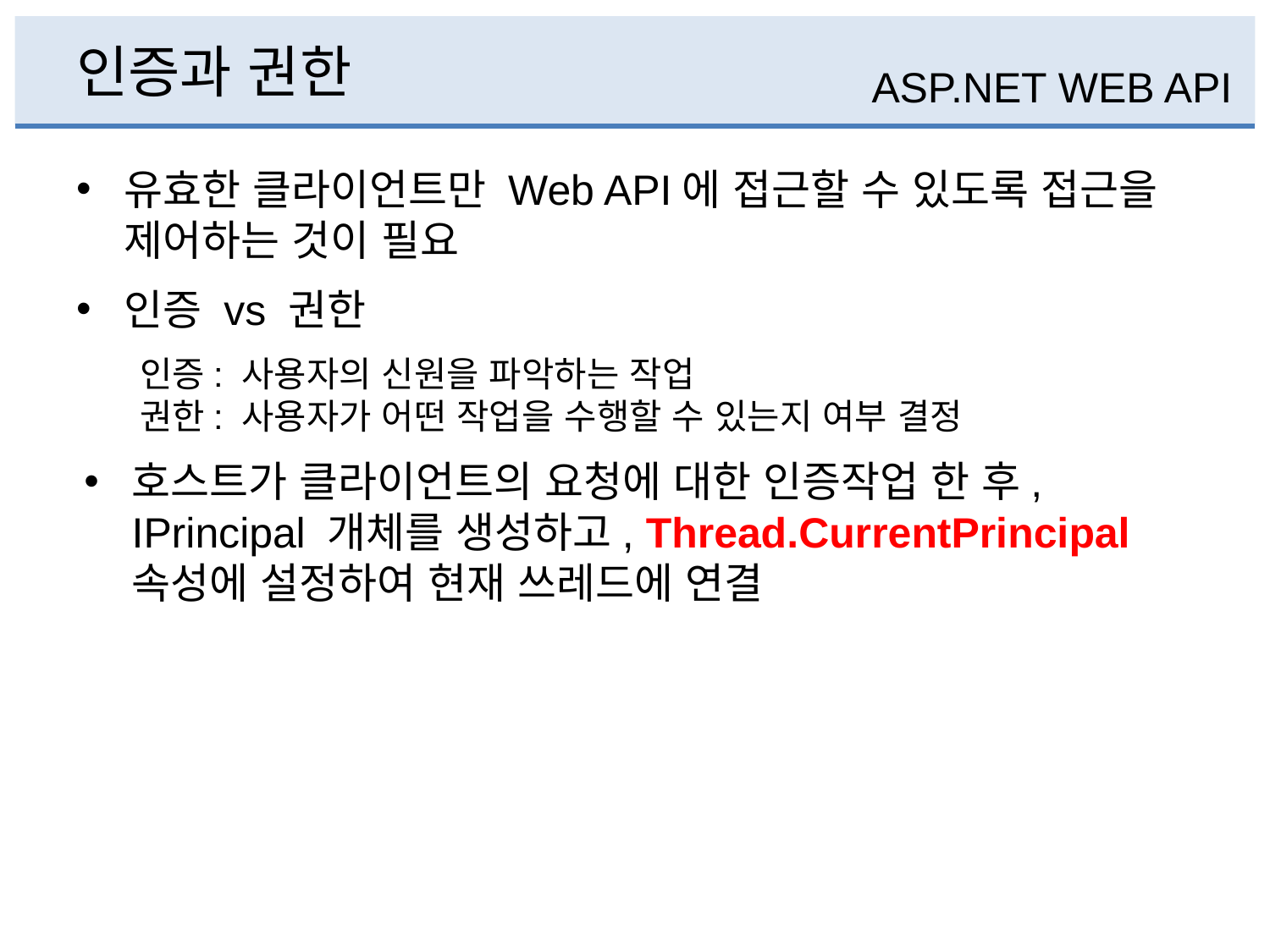

# 인증과 권한
ASP.NET WEB API
유효한 클라이언트만 Web API에 접근할 수 있도록 접근을 제어하는 것이 필요
인증 vs 권한
인증: 사용자의 신원을 파악하는 작업
권한: 사용자가 어떤 작업을 수행할 수 있는지 여부 결정
호스트가 클라이언트의 요청에 대한 인증작업 한 후,
IPrincipal 개체를 생성하고, Thread.CurrentPrincipal
속성에 설정하여 현재 쓰레드에 연결